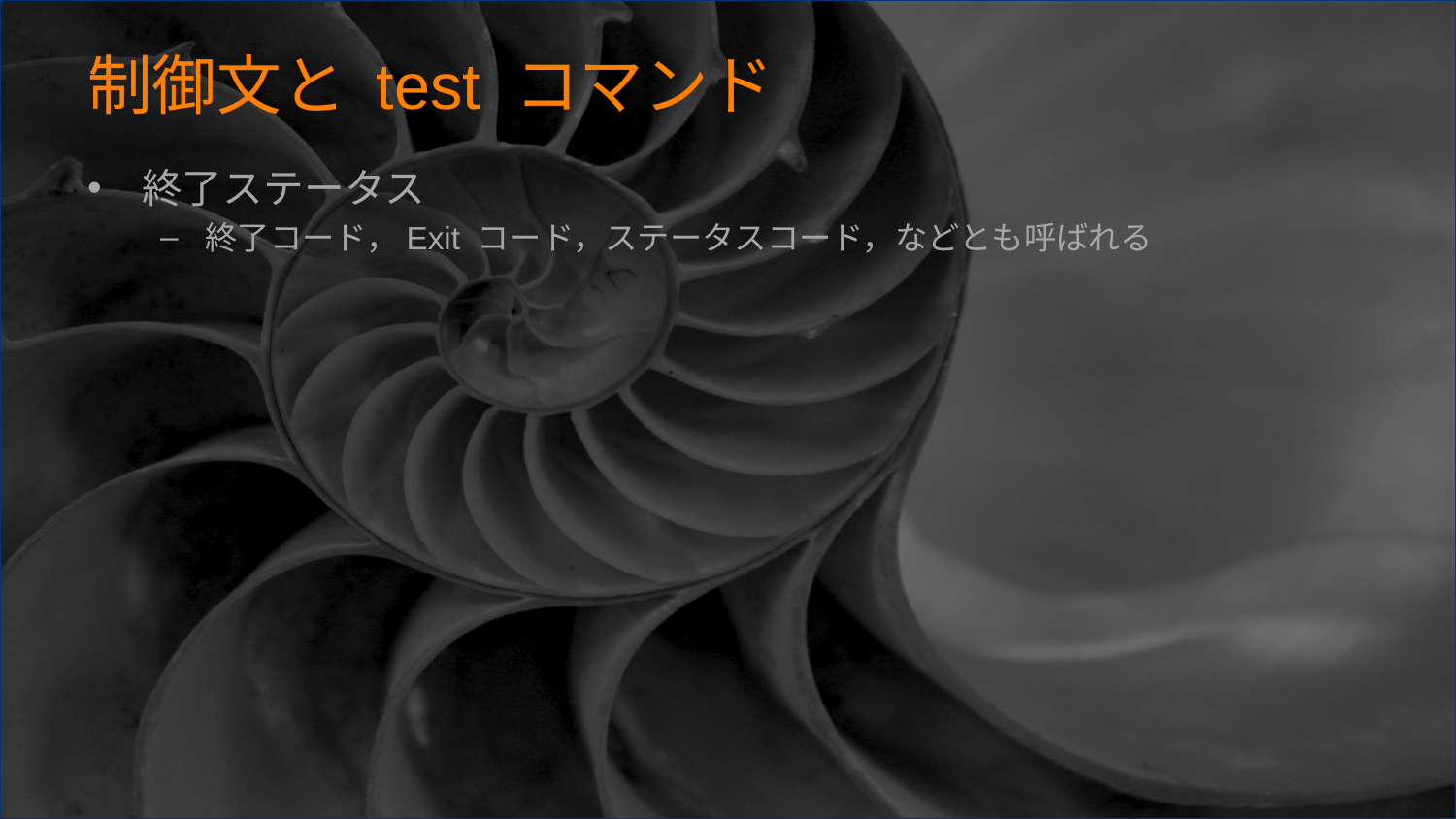

# 制御文と test コマンド
終了ステータス
終了コード，Exit コード，ステータスコード，などとも呼ばれる